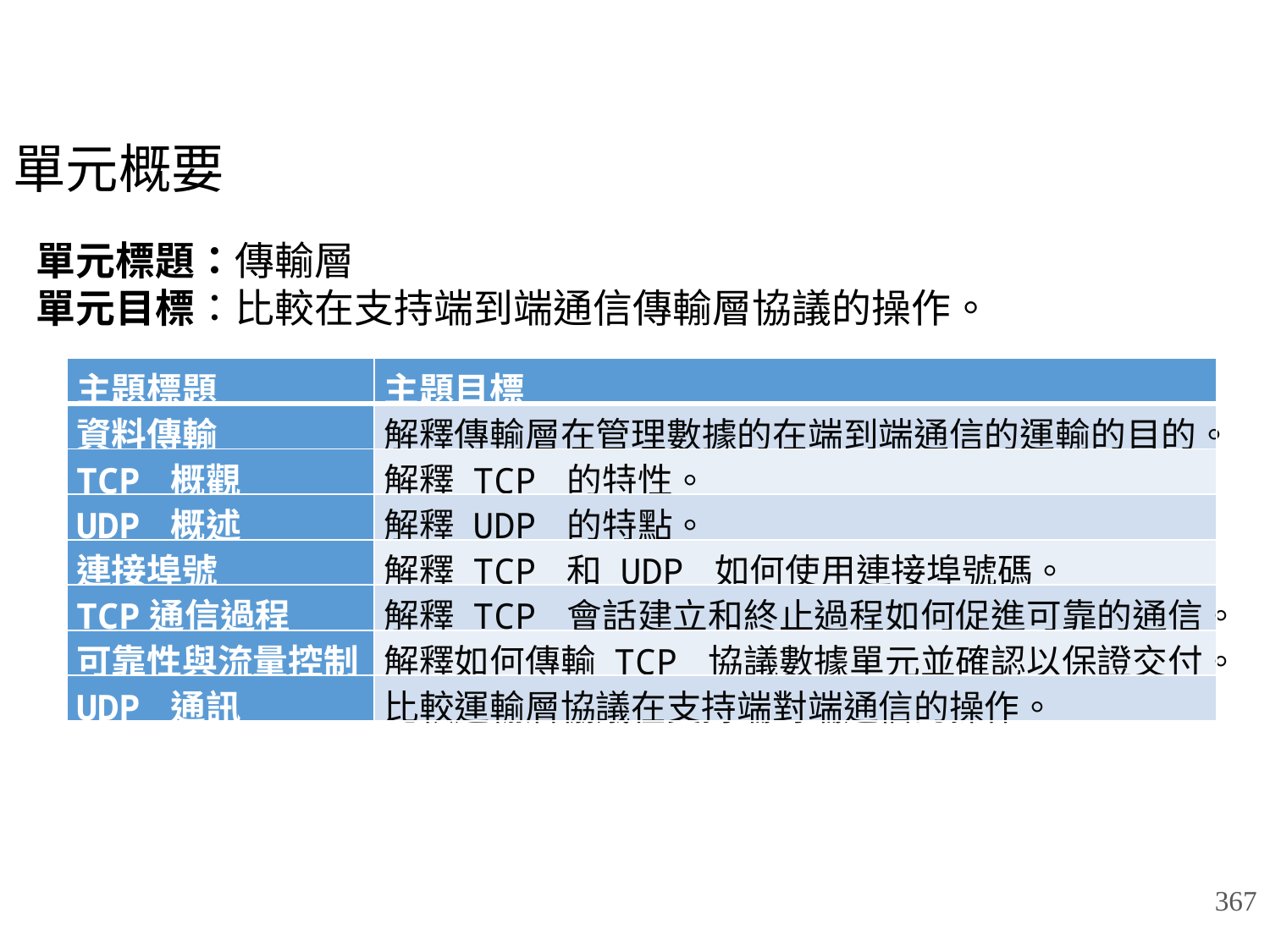

# 單元概要
單元標題：傳輸層
單元目標：比較在支持端到端通信傳輸層協議的操作。
| 主題標題 | 主題目標 |
| --- | --- |
| 資料傳輸 | 解釋傳輸層在管理數據的在端到端通信的運輸的目的。 |
| TCP 概觀 | 解釋 TCP 的特性。 |
| UDP 概述 | 解釋 UDP 的特點。 |
| 連接埠號 | 解釋 TCP 和 UDP 如何使用連接埠號碼。 |
| TCP通信過程 | 解釋 TCP 會話建立和終止過程如何促進可靠的通信。 |
| 可靠性與流量控制 | 解釋如何傳輸 TCP 協議數據單元並確認以保證交付。 |
| UDP 通訊 | 比較運輸層協議在支持端對端通信的操作。 |
367